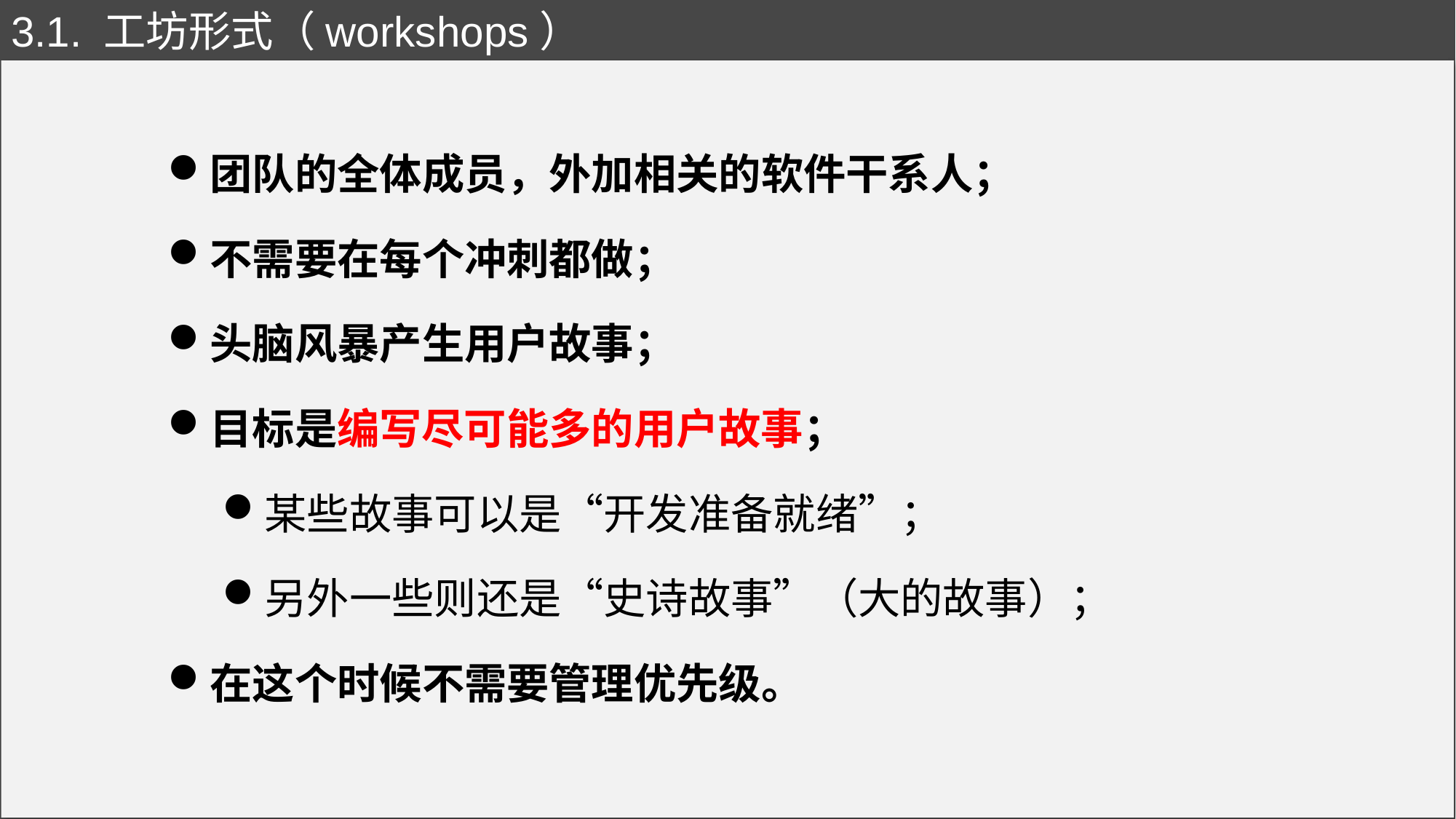

# 3.1. 工坊形式（workshops）
团队的全体成员，外加相关的软件干系人；
不需要在每个冲刺都做；
头脑风暴产生用户故事；
目标是编写尽可能多的用户故事；
某些故事可以是“开发准备就绪”；
另外一些则还是“史诗故事”（大的故事）；
在这个时候不需要管理优先级。